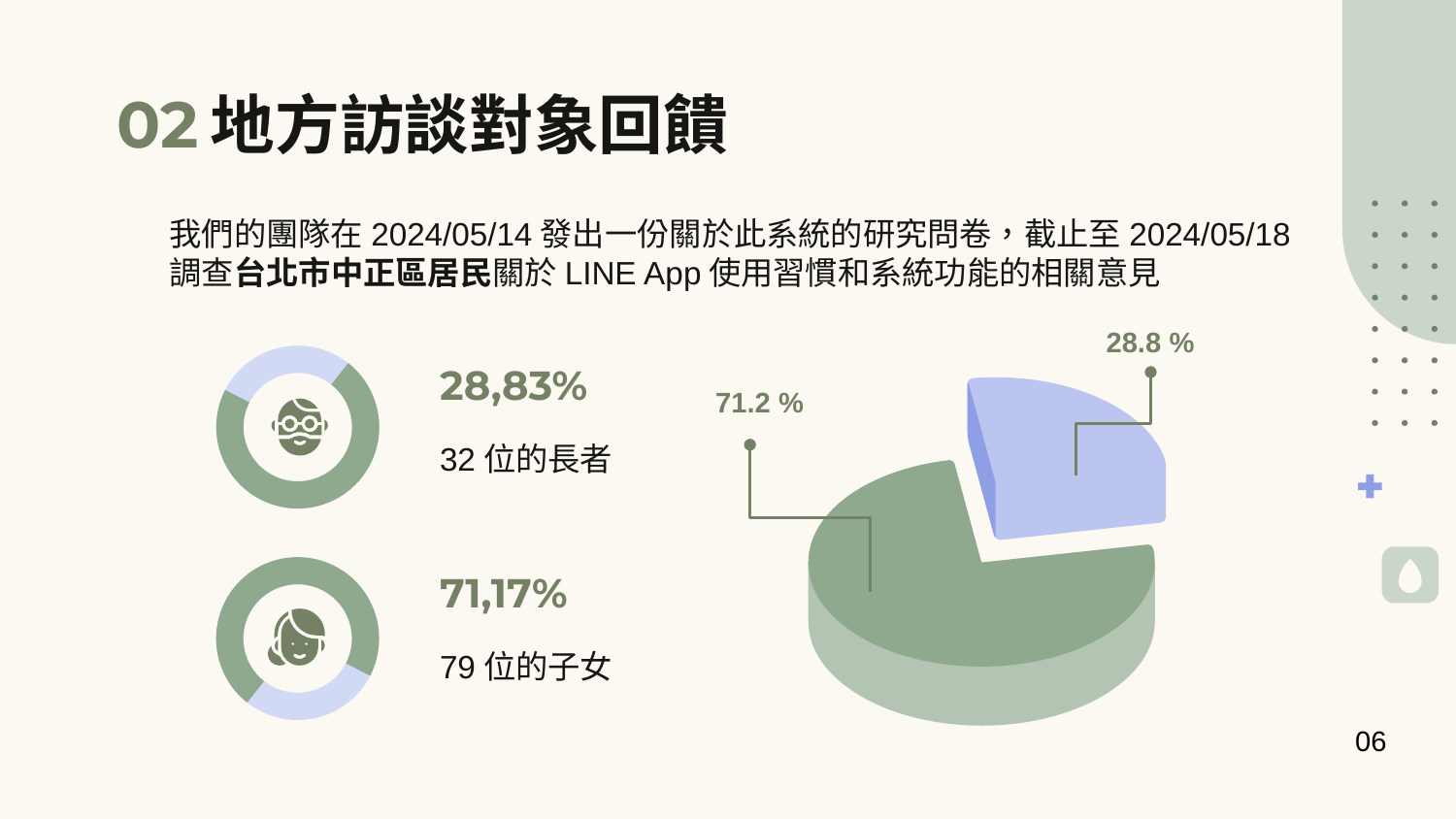

# 地方訪談對象回饋
02
我們的團隊在2024/05/14發出一份關於此系統的研究問卷，截止至2024/05/18
調查台北市中正區居民關於LINE App使用習慣和系統功能的相關意見
28.8 %
28,83%

71.2 %

32位的長者
71,17%

79位的子女
06